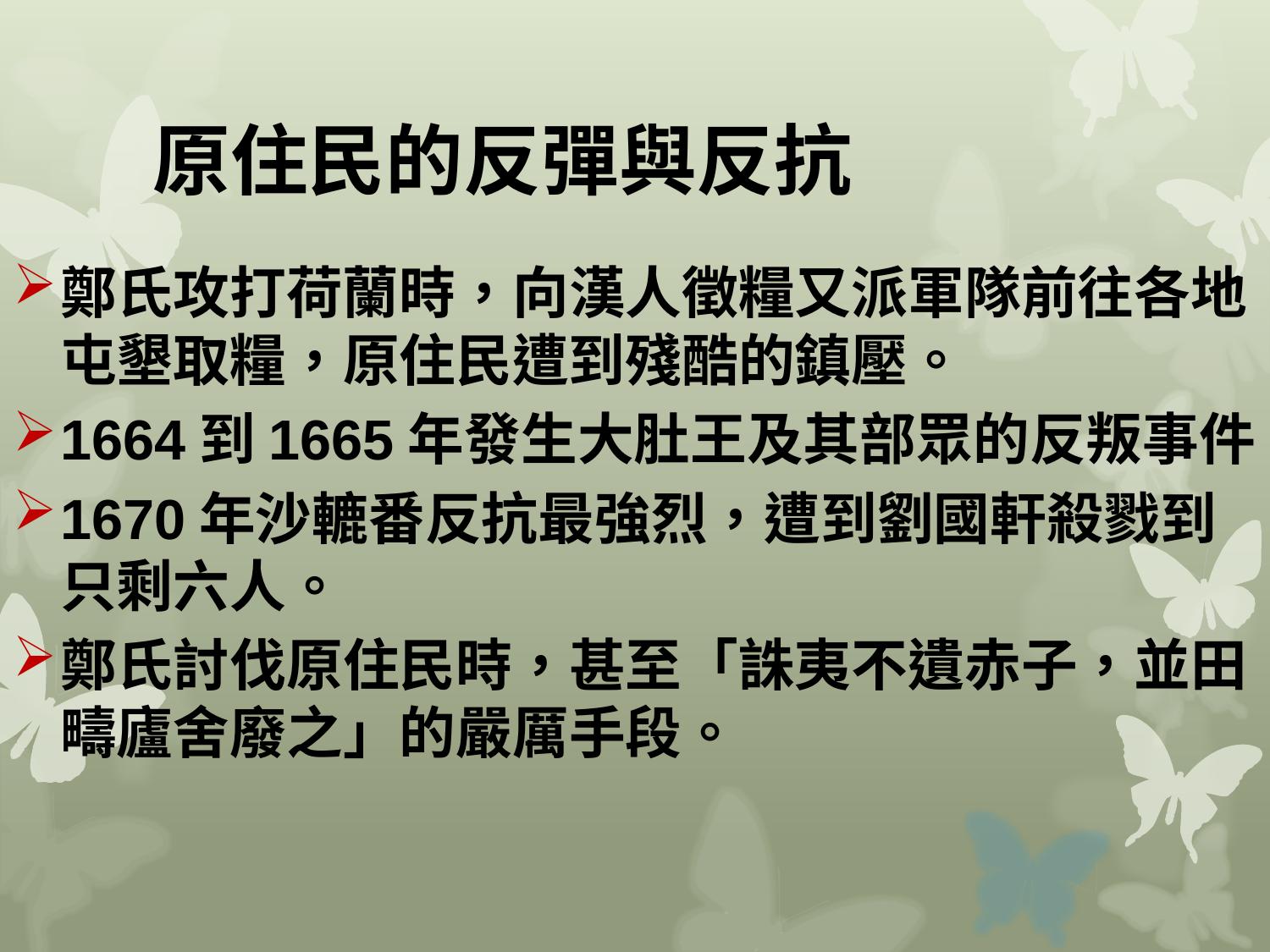

# 原住民的反彈與反抗
鄭氏攻打荷蘭時，向漢人徵糧又派軍隊前往各地屯墾取糧，原住民遭到殘酷的鎮壓。
1664到1665年發生大肚王及其部眾的反叛事件。
1670年沙轆番反抗最強烈，遭到劉國軒殺戮到只剩六人。
鄭氏討伐原住民時，甚至「誅夷不遺赤子，並田疇廬舍廢之」的嚴厲手段。